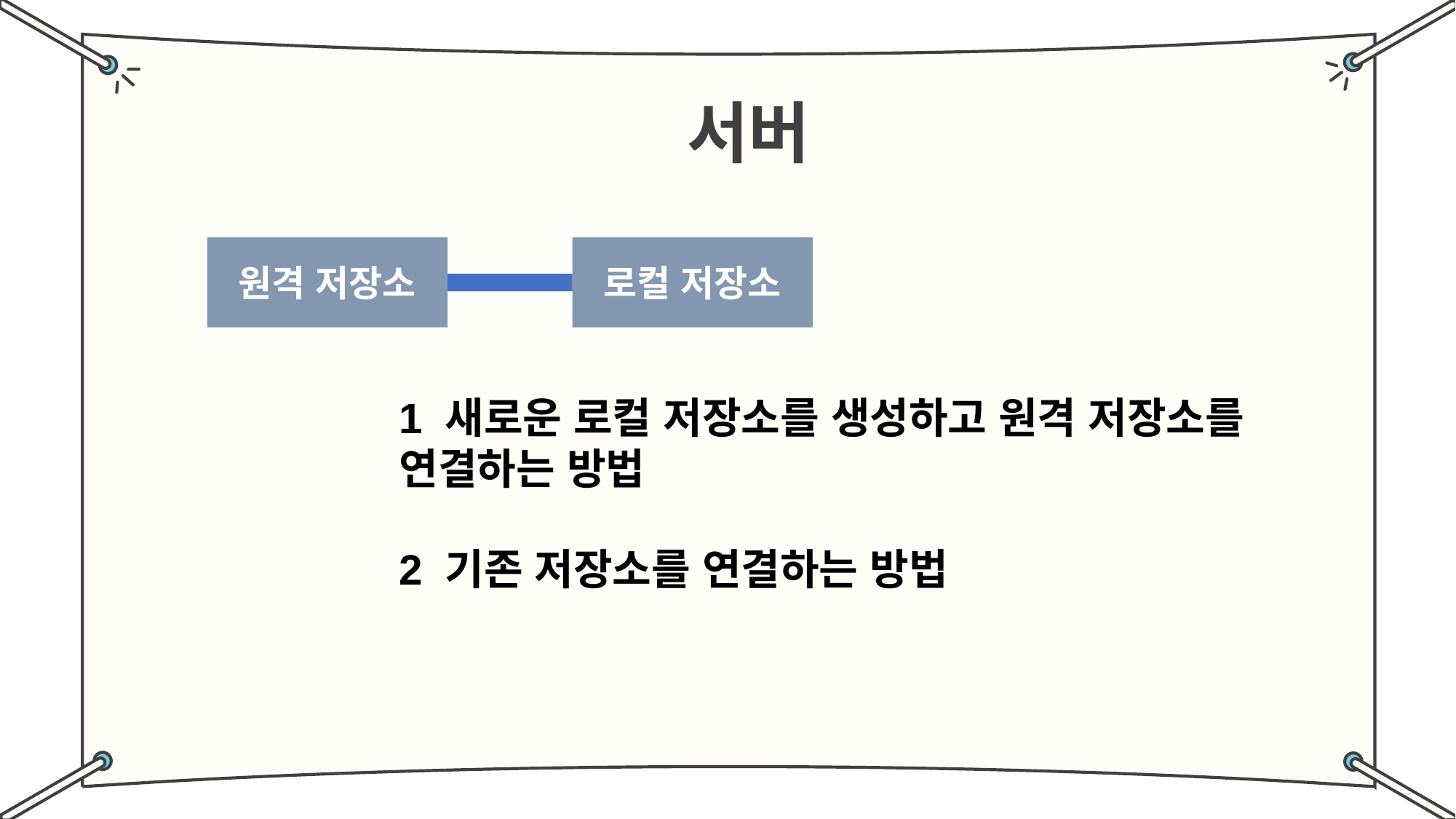

#
서버

원격 저장소
로컬 저장소

1 새로운 로컬 저장소를 생성하고 원격 저장소를 연결하는 방법
2 기존 저장소를 연결하는 방법